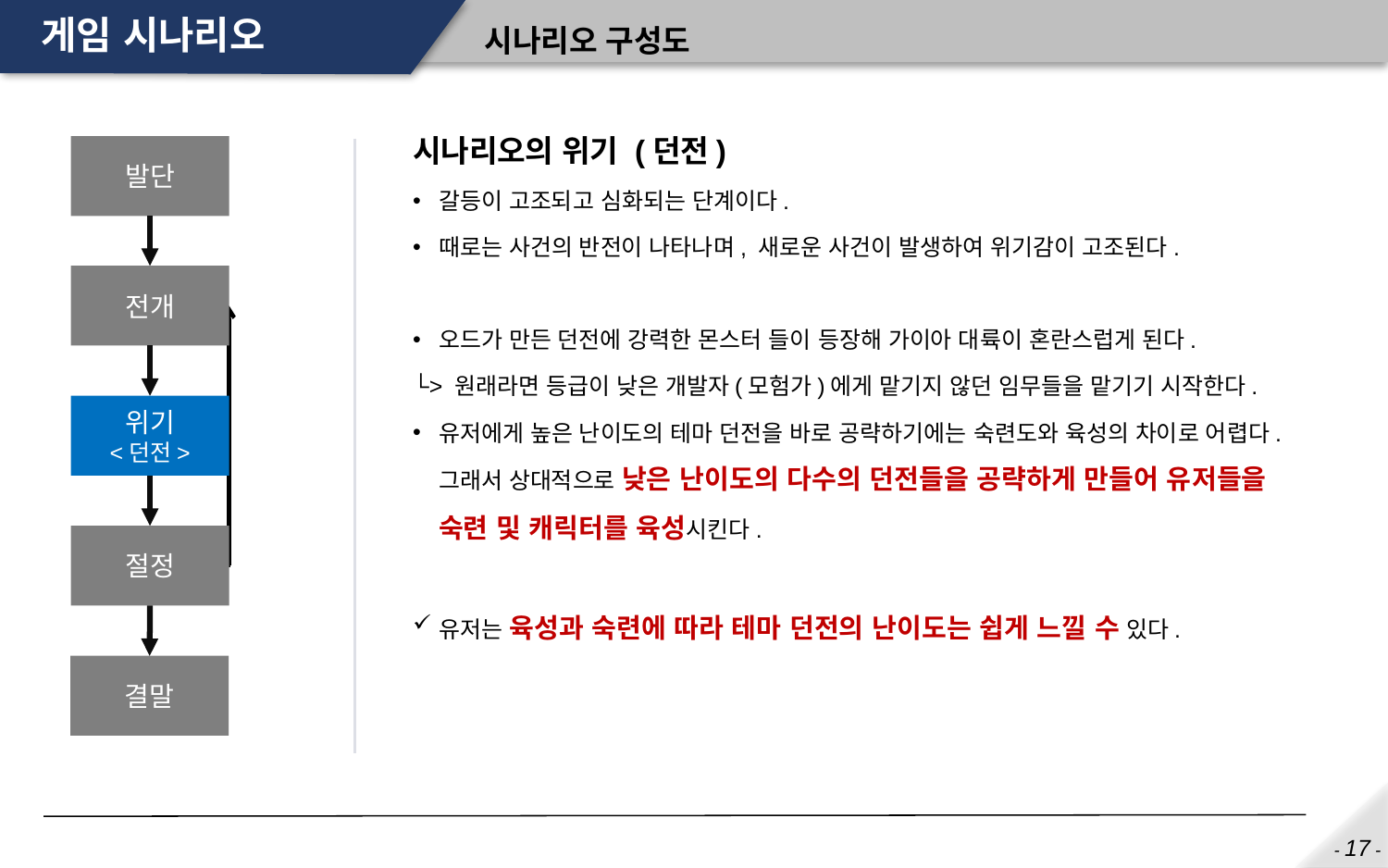

# 게임 시나리오
시나리오 구성도
시나리오의 위기 (던전)
갈등이 고조되고 심화되는 단계이다.
때로는 사건의 반전이 나타나며, 새로운 사건이 발생하여 위기감이 고조된다.

오드가 만든 던전에 강력한 몬스터 들이 등장해 가이아 대륙이 혼란스럽게 된다.
└> 원래라면 등급이 낮은 개발자(모험가)에게 맡기지 않던 임무들을 맡기기 시작한다.
유저에게 높은 난이도의 테마 던전을 바로 공략하기에는 숙련도와 육성의 차이로 어렵다. 그래서 상대적으로 낮은 난이도의 다수의 던전들을 공략하게 만들어 유저들을 숙련 및 캐릭터를 육성시킨다.

유저는 육성과 숙련에 따라 테마 던전의 난이도는 쉽게 느낄 수 있다.
발단
전개
위기
<던전>
절정
결말